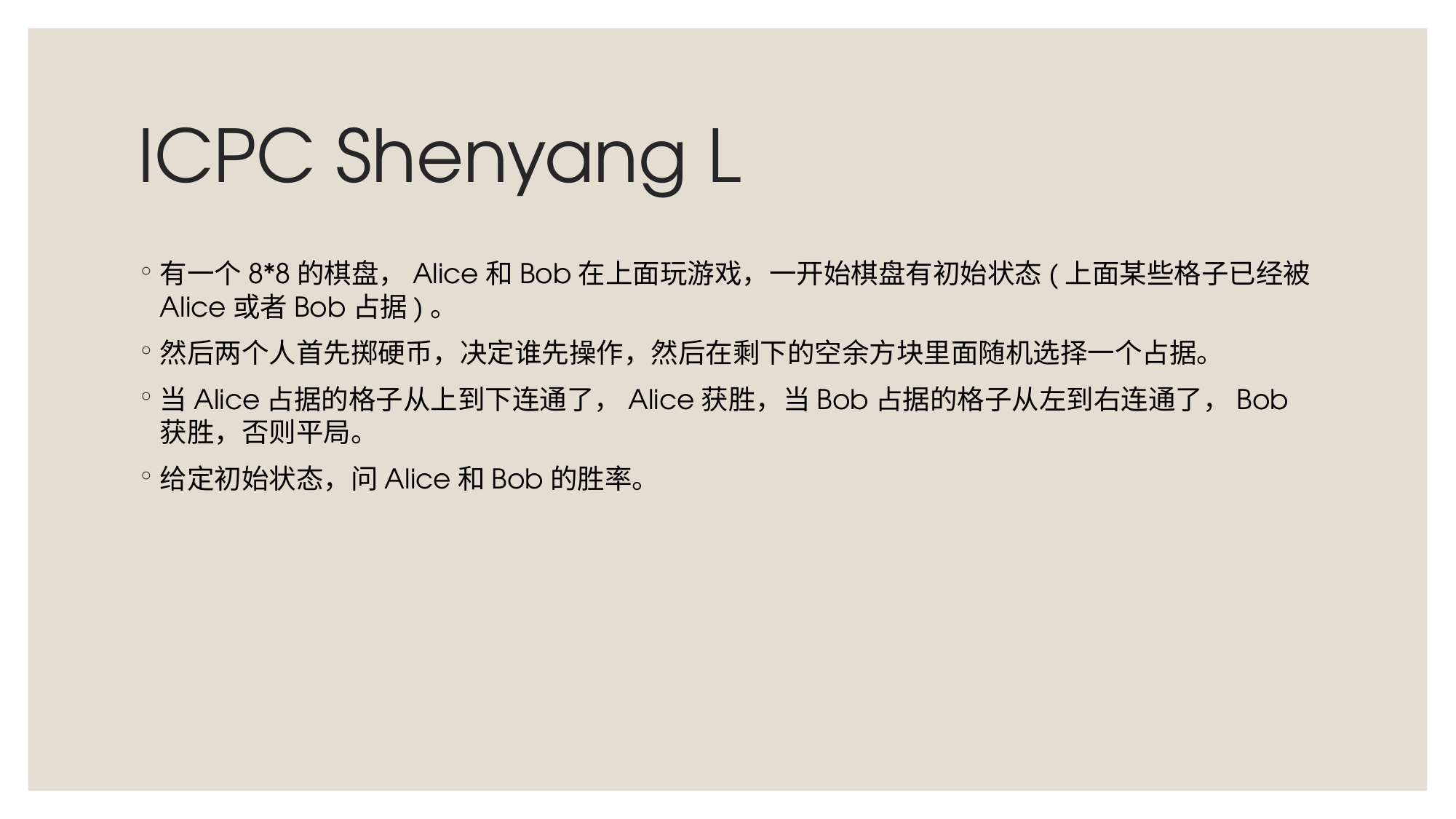

# ICPC Shenyang L
有一个8*8的棋盘，Alice和Bob在上面玩游戏，一开始棋盘有初始状态(上面某些格子已经被Alice或者Bob占据)。
然后两个人首先掷硬币，决定谁先操作，然后在剩下的空余方块里面随机选择一个占据。
当Alice占据的格子从上到下连通了，Alice获胜，当Bob占据的格子从左到右连通了，Bob获胜，否则平局。
给定初始状态，问Alice和Bob的胜率。